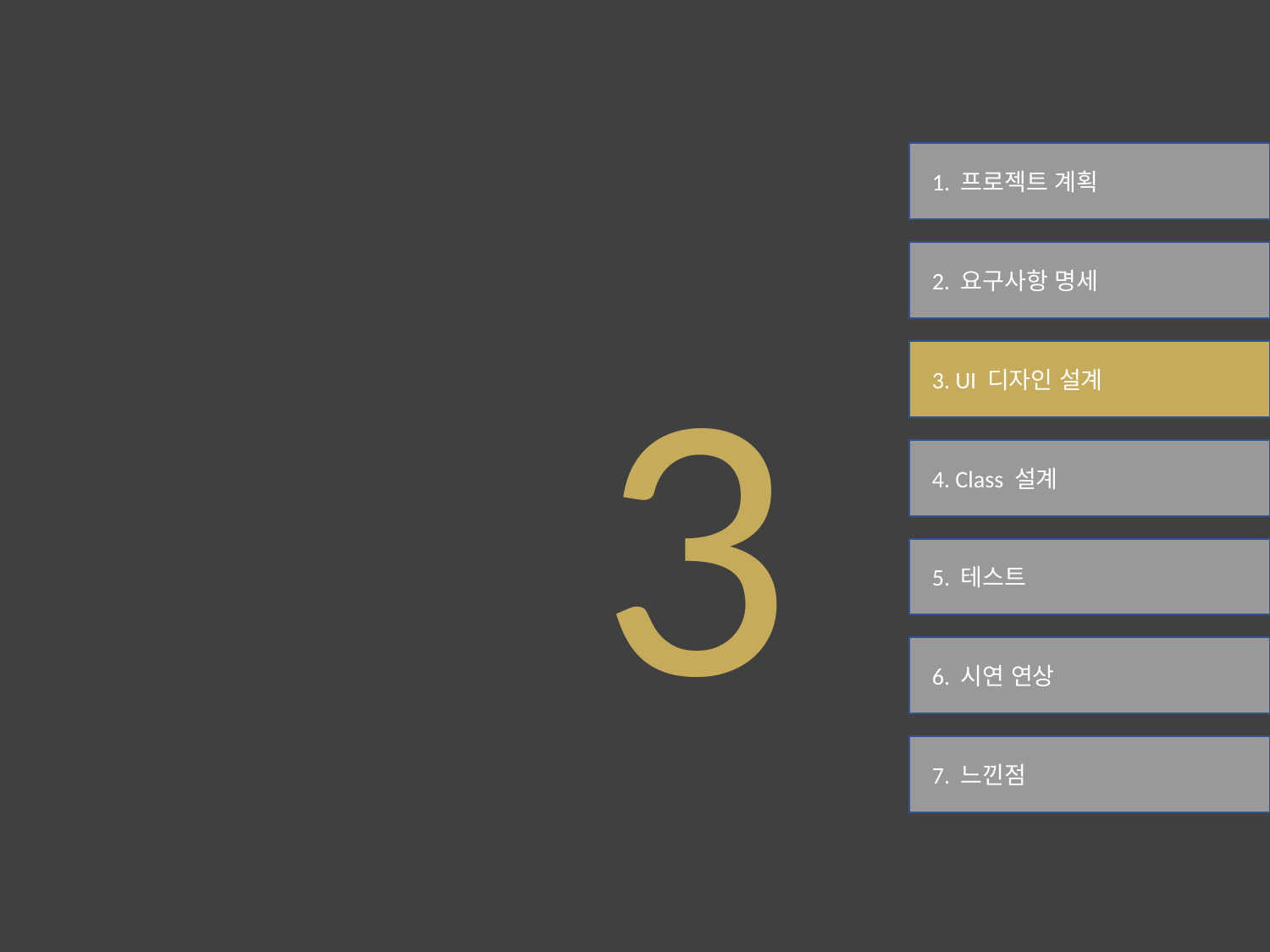

1. 프로젝트 계획
  2. 요구사항 명세
3
  3. UI 디자인 설계
  4. Class 설계
  5. 테스트
  6. 시연 연상
  7. 느낀점